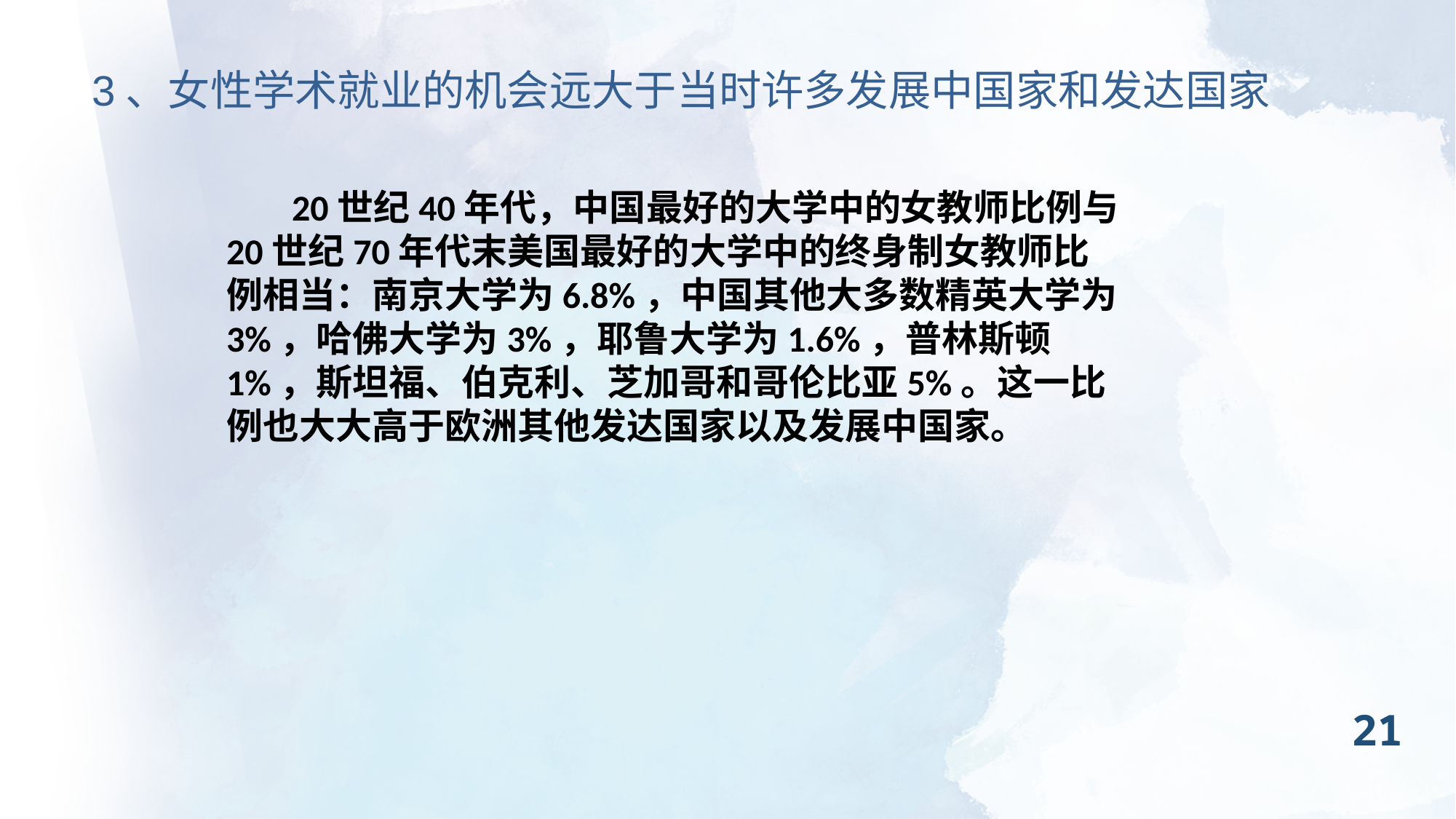

3、女性学术就业的机会远大于当时许多发展中国家和发达国家
        20世纪40年代，中国最好的大学中的女教师比例与20世纪70年代末美国最好的大学中的终身制女教师比例相当：南京大学为6.8%，中国其他大多数精英大学为3%，哈佛大学为3%，耶鲁大学为1.6%，普林斯顿1%，斯坦福、伯克利、芝加哥和哥伦比亚5%。这一比例也大大高于欧洲其他发达国家以及发展中国家。
21